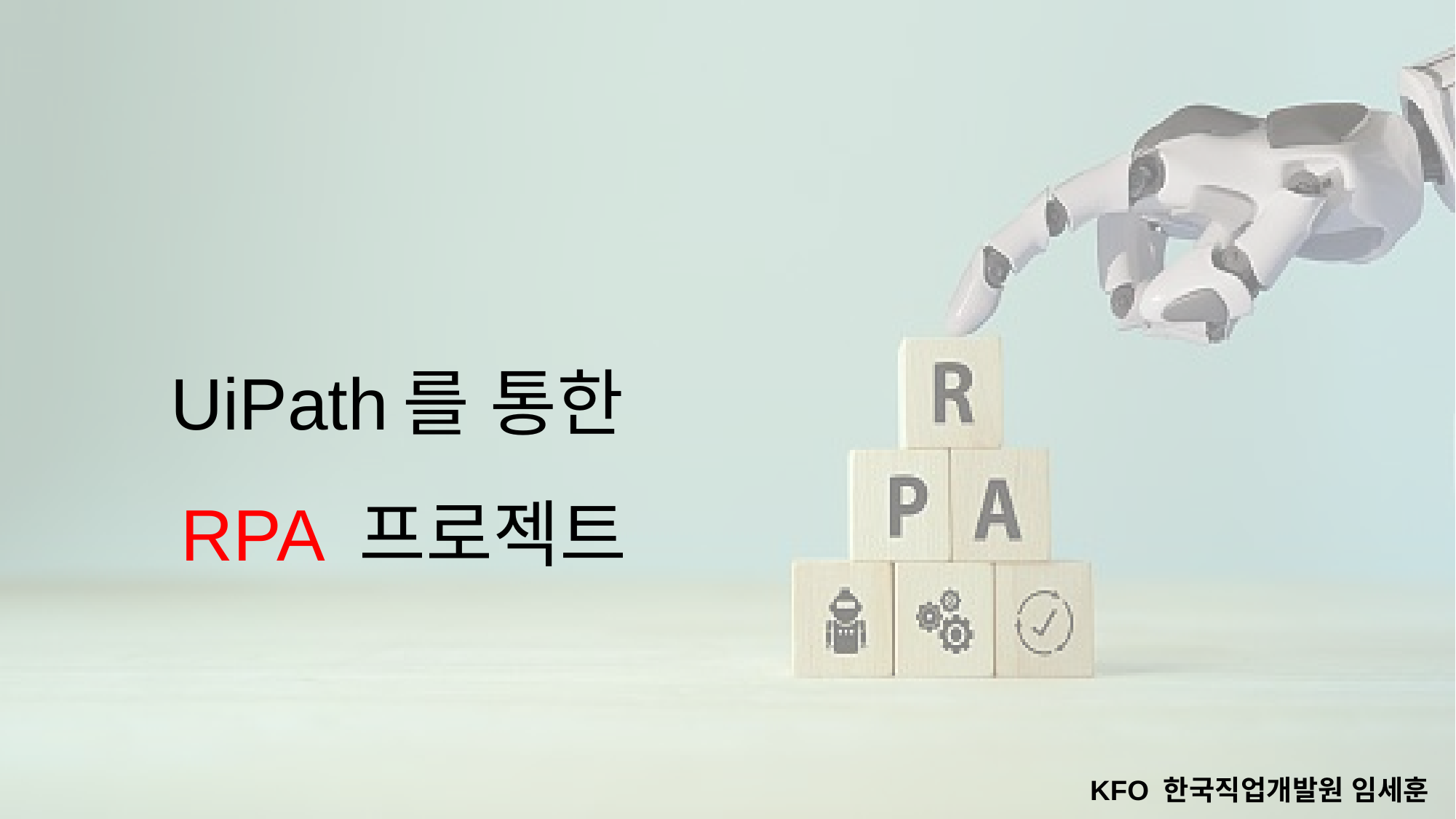

# UiPath를 통한RPA 프로젝트
KFO 한국직업개발원 임세훈